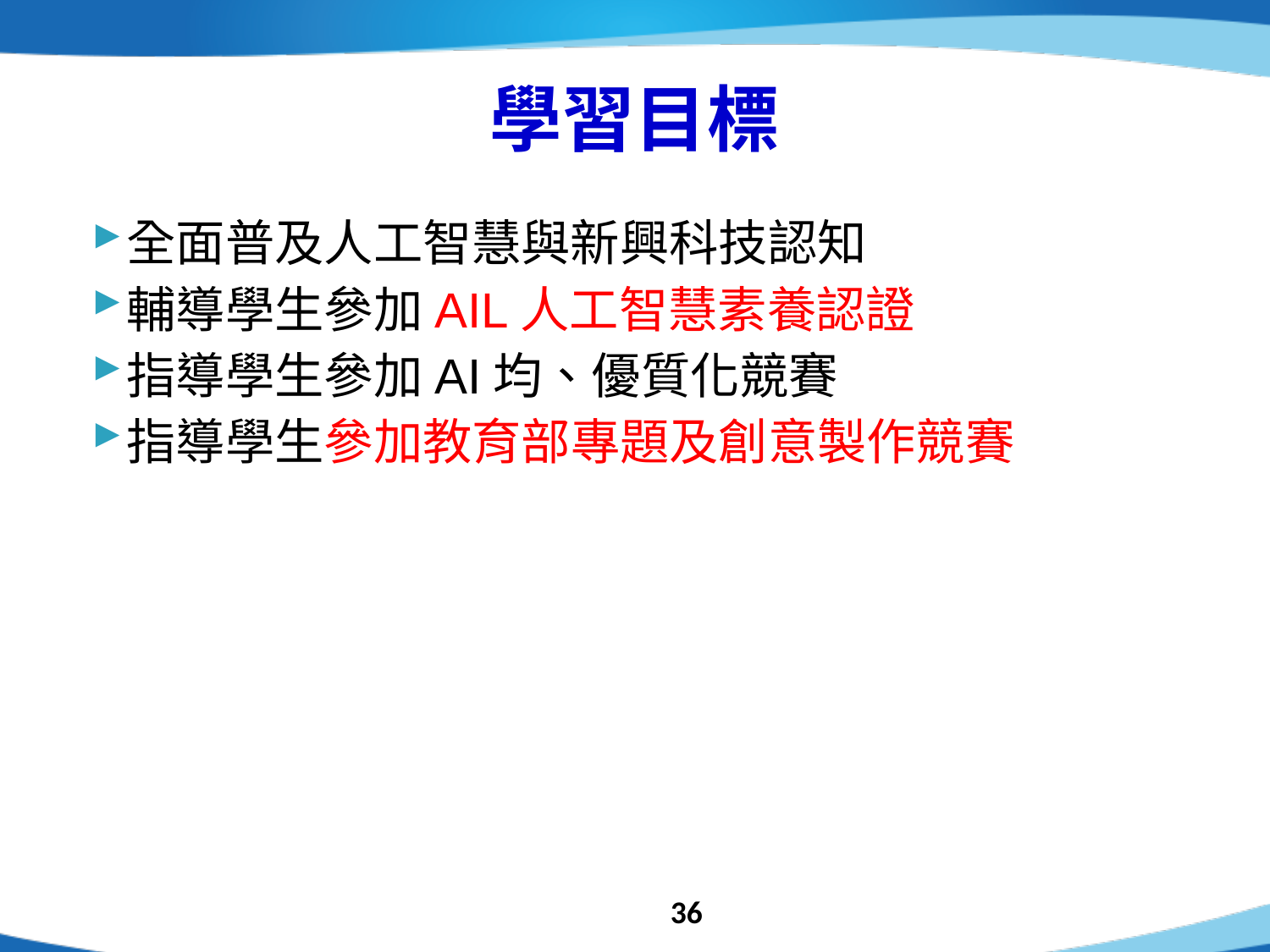

# 學習目標
全面普及人工智慧與新興科技認知
輔導學生參加AIL人工智慧素養認證
指導學生參加AI均、優質化競賽
指導學生參加教育部專題及創意製作競賽

36